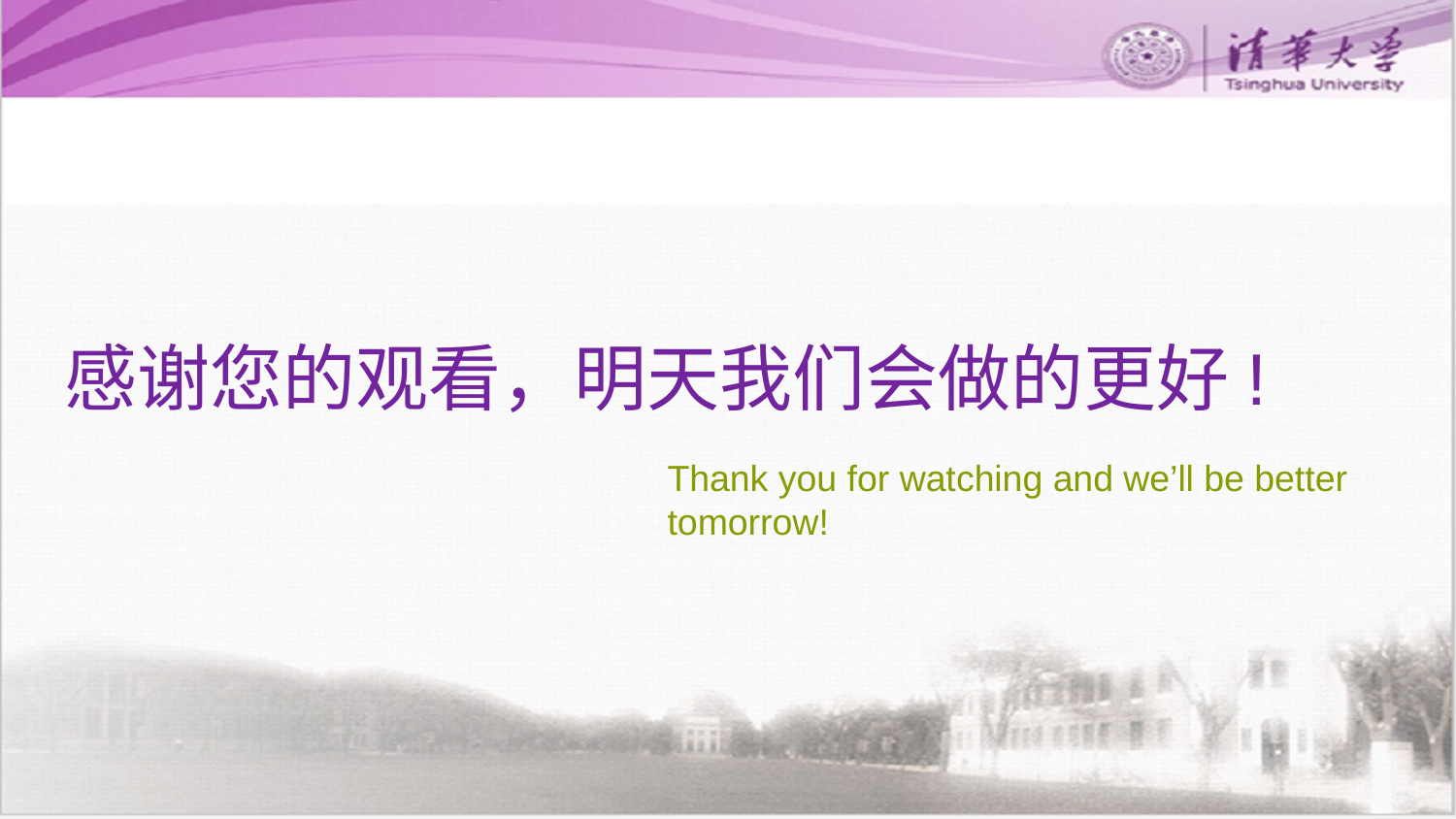

感谢您的观看，明天我们会做的更好!
Thank you for watching and we’ll be better tomorrow!